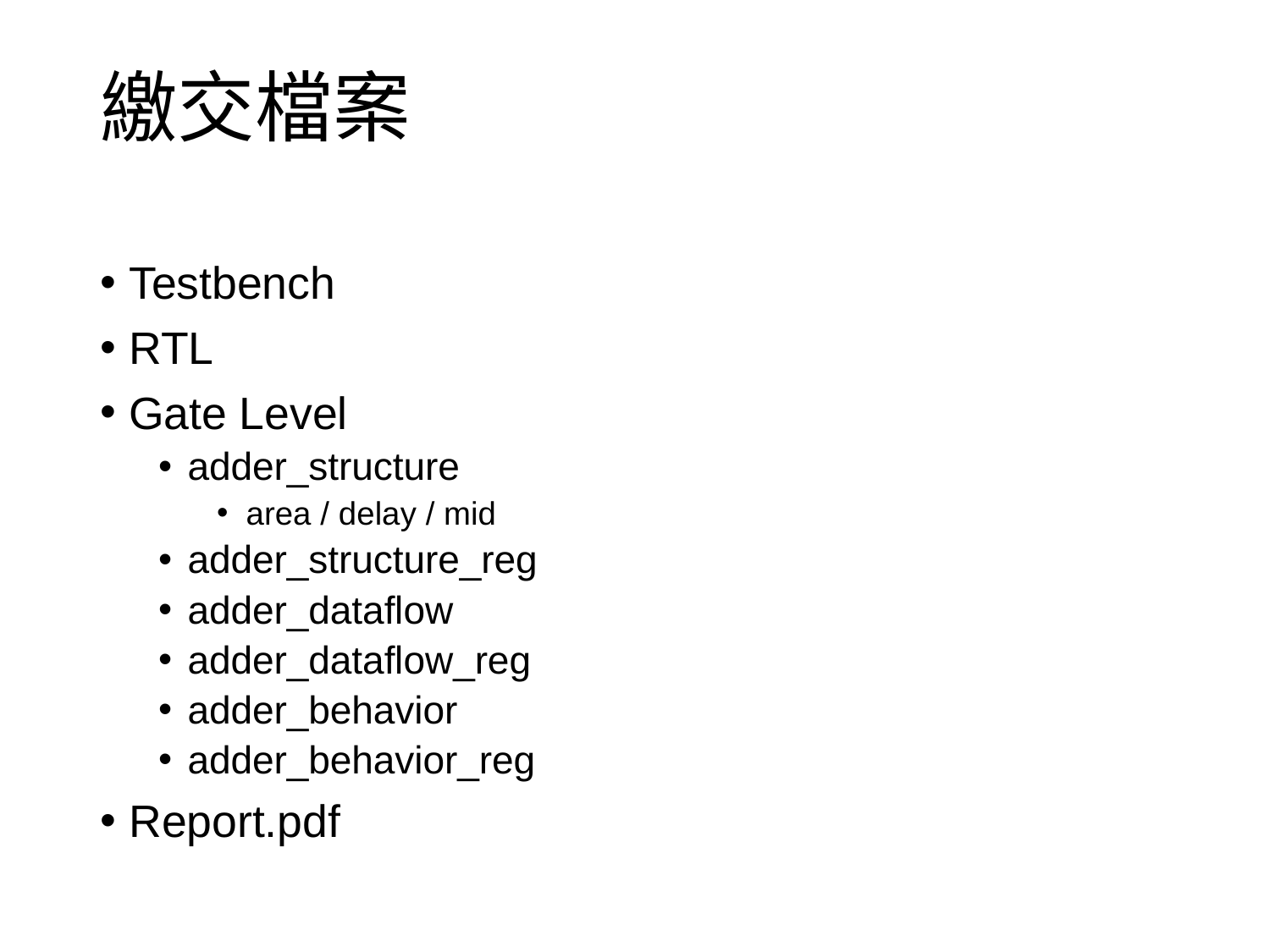

# 繳交檔案
Testbench
RTL
Gate Level
adder_structure
area / delay / mid
adder_structure_reg
adder_dataflow
adder_dataflow_reg
adder_behavior
adder_behavior_reg
Report.pdf